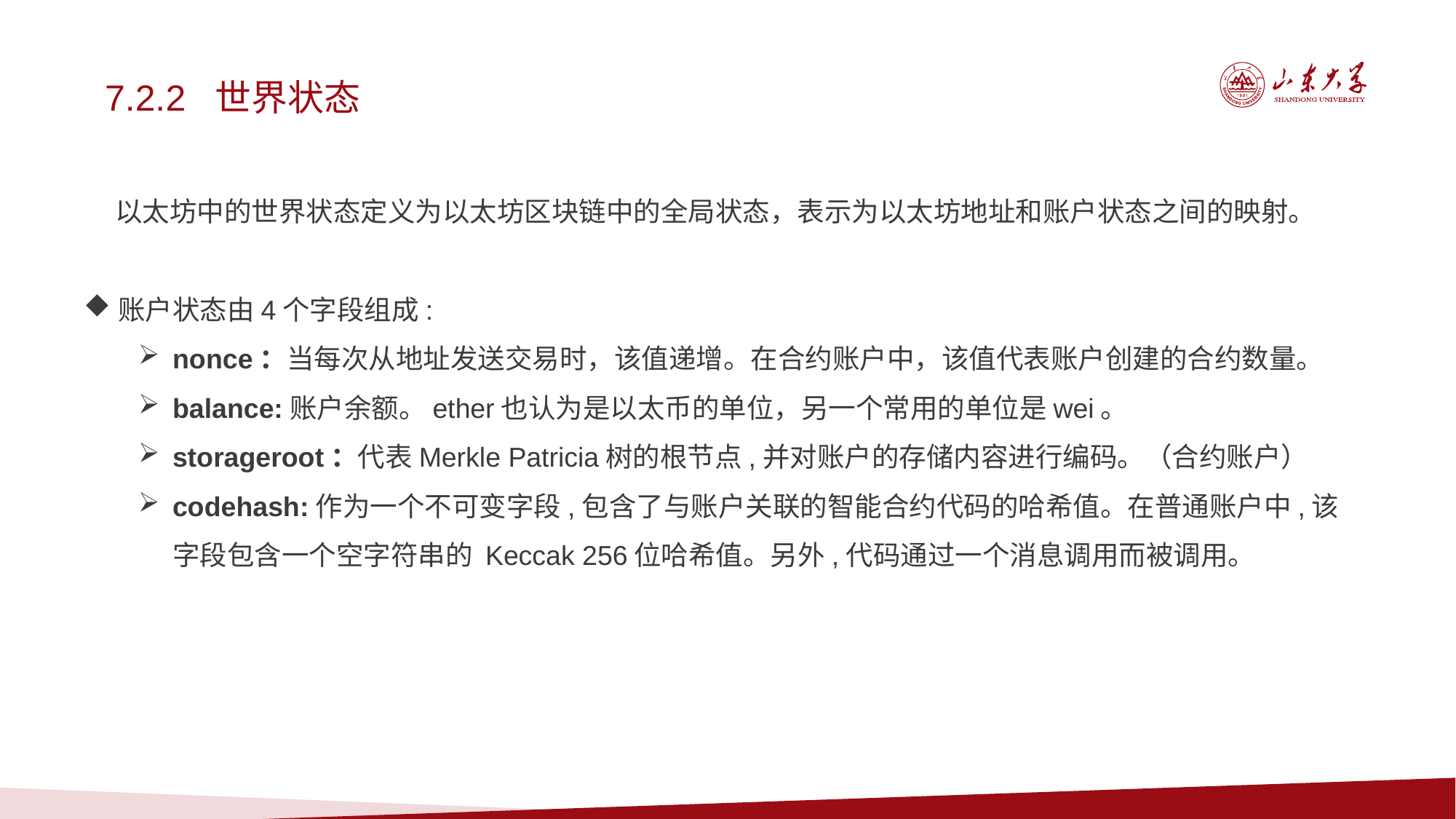

7.2.2  世界状态
    以太坊中的世界状态定义为以太坊区块链中的全局状态，表示为以太坊地址和账户状态之间的映射。

账户状态由4个字段组成:
nonce：当每次从地址发送交易时，该值递增。在合约账户中，该值代表账户创建的合约数量。
balance:账户余额。ether也认为是以太币的单位，另一个常用的单位是wei。
storageroot：代表Merkle Patricia树的根节点,并对账户的存储内容进行编码。（合约账户）
codehash:作为一个不可变字段,包含了与账户关联的智能合约代码的哈希值。在普通账户中,该字段包含一个空字符串的 Keccak 256位哈希值。另外,代码通过一个消息调用而被调用。